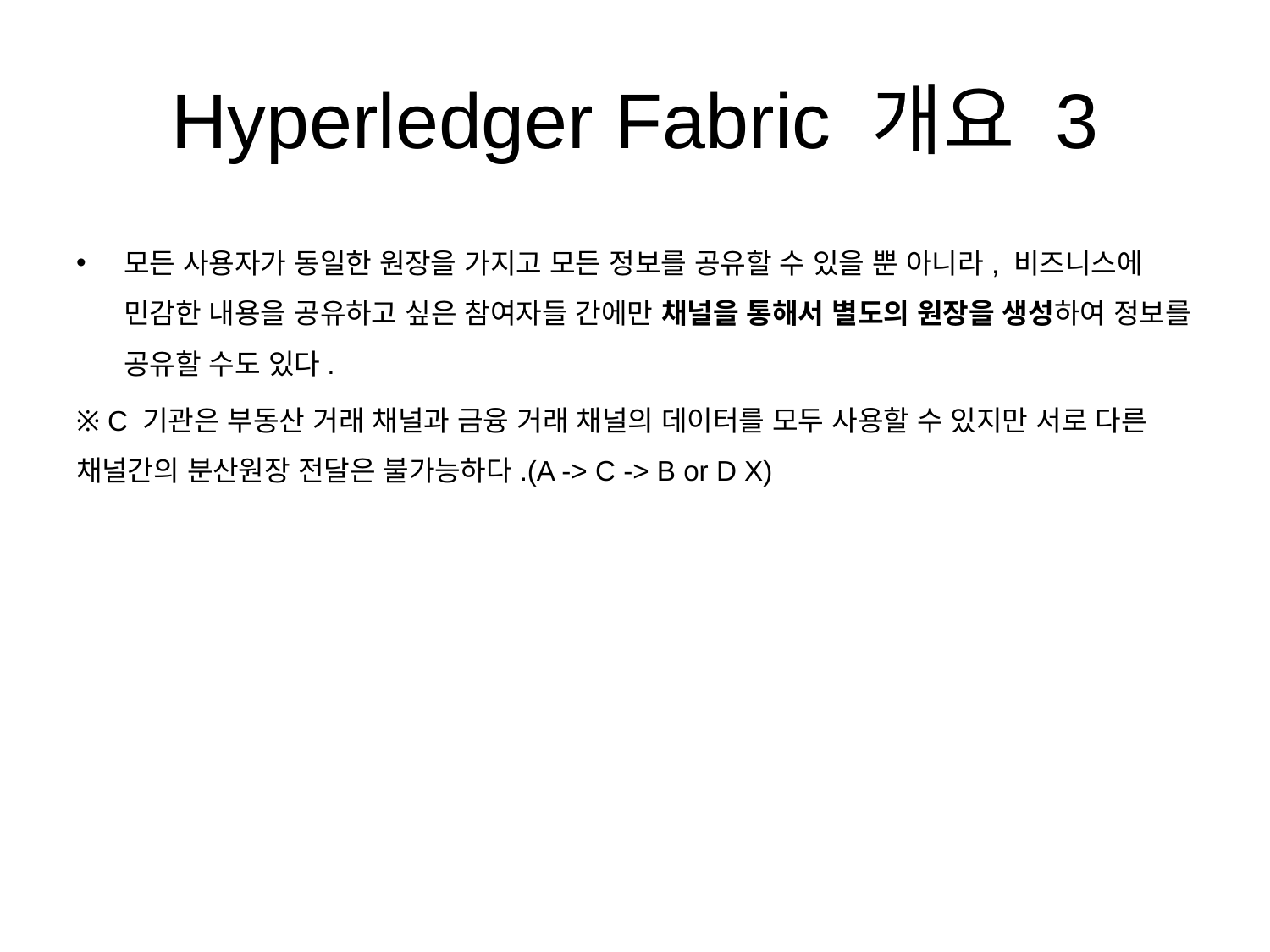

# Hyperledger Fabric 개요 3
모든 사용자가 동일한 원장을 가지고 모든 정보를 공유할 수 있을 뿐 아니라, 비즈니스에 민감한 내용을 공유하고 싶은 참여자들 간에만 채널을 통해서 별도의 원장을 생성하여 정보를 공유할 수도 있다.
※ C 기관은 부동산 거래 채널과 금융 거래 채널의 데이터를 모두 사용할 수 있지만 서로 다른 채널간의 분산원장 전달은 불가능하다.(A -> C -> B or D X)